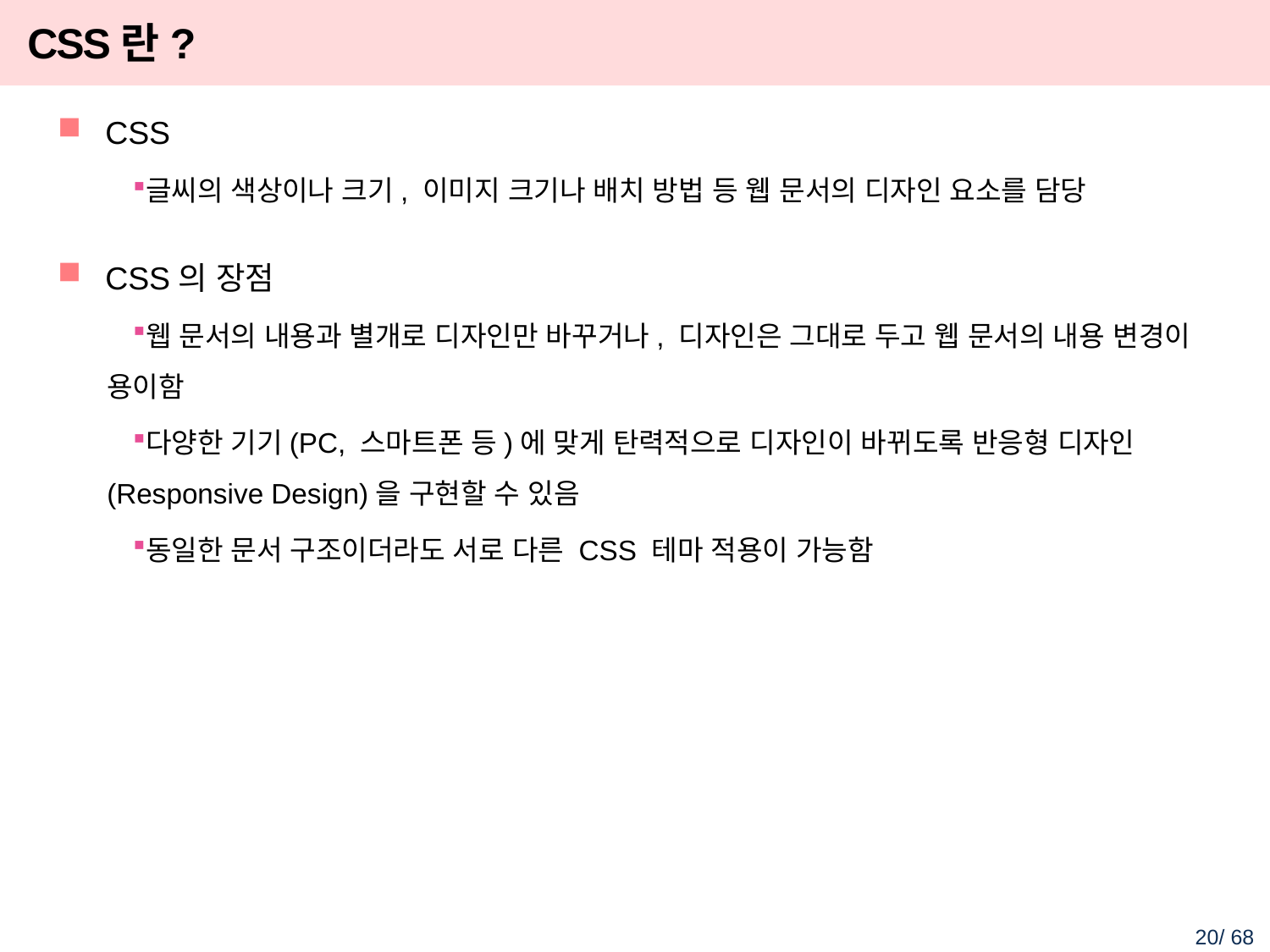

# CSS란?
CSS
글씨의 색상이나 크기, 이미지 크기나 배치 방법 등 웹 문서의 디자인 요소를 담당

CSS의 장점
웹 문서의 내용과 별개로 디자인만 바꾸거나, 디자인은 그대로 두고 웹 문서의 내용 변경이 용이함
다양한 기기(PC, 스마트폰 등)에 맞게 탄력적으로 디자인이 바뀌도록 반응형 디자인(Responsive Design)을 구현할 수 있음
동일한 문서 구조이더라도 서로 다른 CSS 테마 적용이 가능함